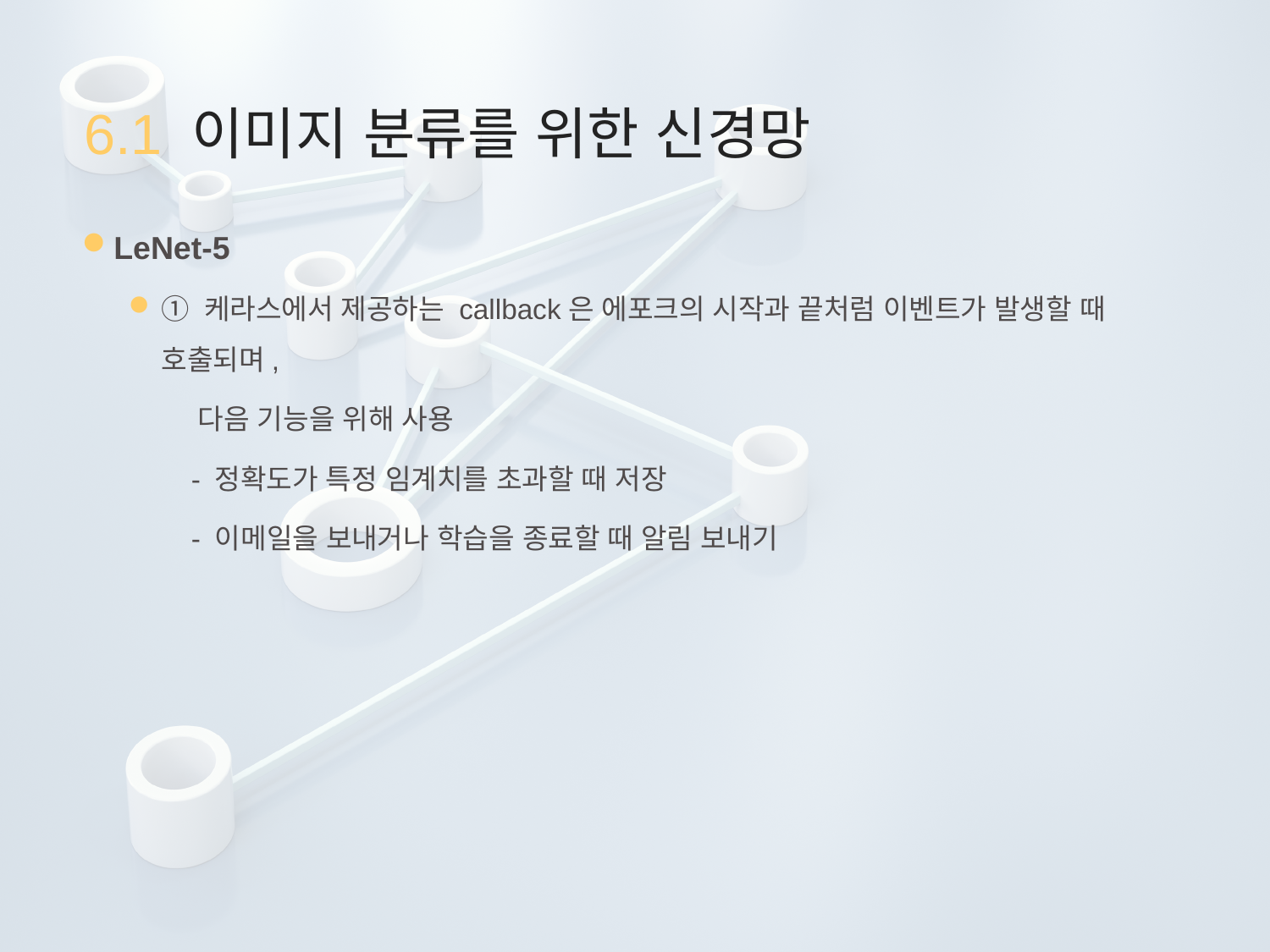

# 6.1 이미지 분류를 위한 신경망
LeNet-5
① 케라스에서 제공하는 callback은 에포크의 시작과 끝처럼 이벤트가 발생할 때 호출되며,
        다음 기능을 위해 사용
        - 정확도가 특정 임계치를 초과할 때 저장
        - 이메일을 보내거나 학습을 종료할 때 알림 보내기